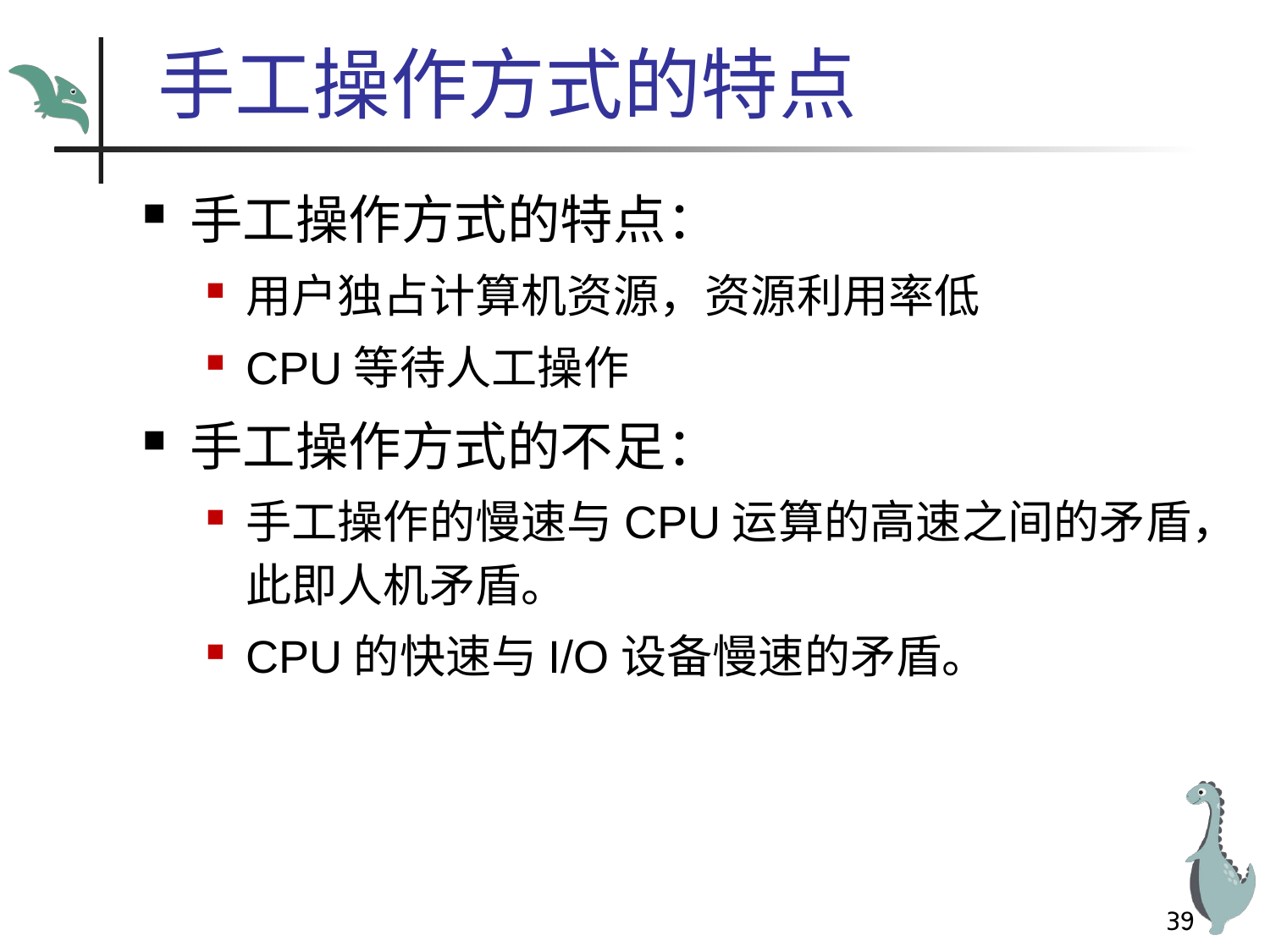

# 手工操作方式的特点
手工操作方式的特点：
用户独占计算机资源，资源利用率低
CPU等待人工操作
手工操作方式的不足：
手工操作的慢速与CPU运算的高速之间的矛盾，此即人机矛盾。
CPU的快速与I/O设备慢速的矛盾。
39